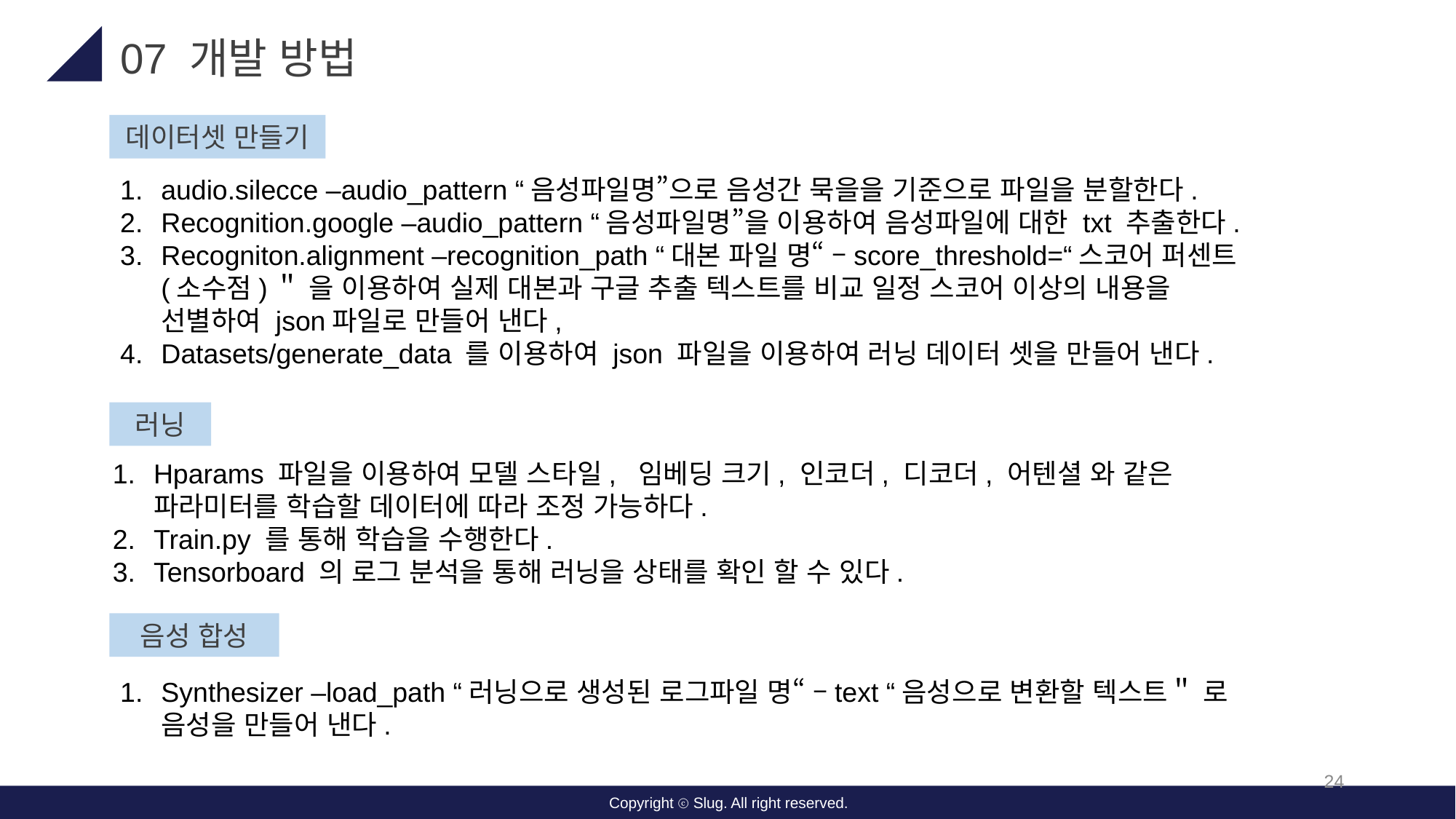

07 개발 방법

데이터셋 만들기
audio.silecce –audio_pattern “음성파일명”으로 음성간 묵을을 기준으로 파일을 분할한다.
Recognition.google –audio_pattern “음성파일명”을 이용하여 음성파일에 대한 txt 추출한다.
Recogniton.alignment –recognition_path “대본 파일 명“ –score_threshold=“스코어 퍼센트(소수점)＂ 을 이용하여 실제 대본과 구글 추출 텍스트를 비교 일정 스코어 이상의 내용을 선별하여 json파일로 만들어 낸다,
Datasets/generate_data 를 이용하여 json 파일을 이용하여 러닝 데이터 셋을 만들어 낸다.

러닝
Hparams 파일을 이용하여 모델 스타일,  임베딩 크기, 인코더, 디코더, 어텐셜 와 같은 파라미터를 학습할 데이터에 따라 조정 가능하다.
Train.py 를 통해 학습을 수행한다.
Tensorboard 의 로그 분석을 통해 러닝을 상태를 확인 할 수 있다.
음성 합성
Synthesizer –load_path “러닝으로 생성된 로그파일 명“ –text “음성으로 변환할 텍스트＂ 로 음성을 만들어 낸다.
24

Copyright ⓒ Slug. All right reserved.